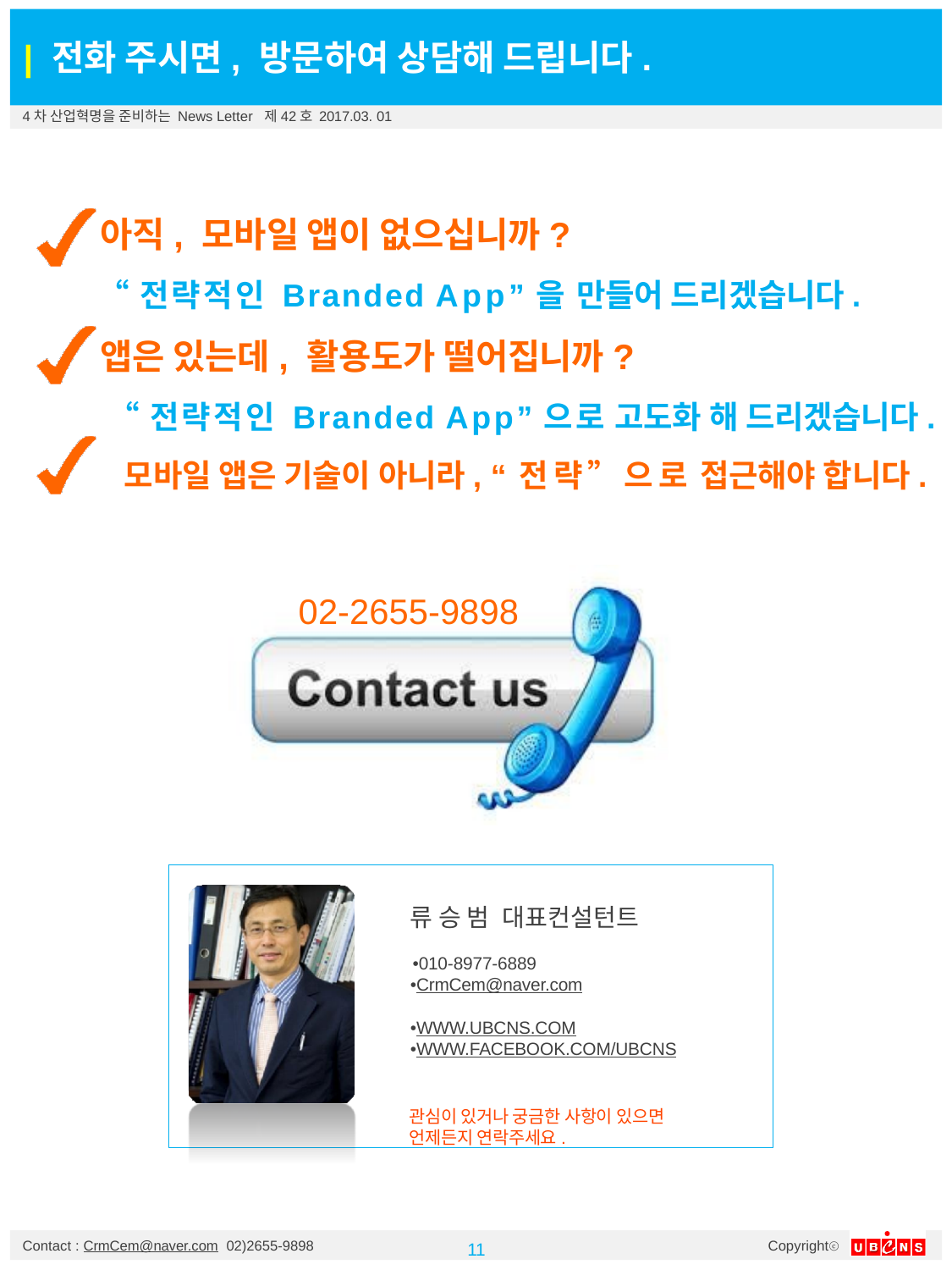

| 전화 주시면, 방문하여 상담해 드립니다.
4차 산업혁명을 준비하는 News Letter  제42호 2017.03. 01

아직, 모바일 앱이 없으십니까?
“전략적인 Branded App”을 만들어 드리겠습니다.
앱은 있는데, 활용도가 떨어집니까?
“전략적인 Branded App”으로 고도화 해 드리겠습니다.  모바일 앱은 기술이 아니라, “전략”으로 접근해야 합니다.

02-2655-9898

류 승 범 대표컨설턴트
•010-8977-6889
•CrmCem@naver.com

•WWW.UBCNS.COM
•WWW.FACEBOOK.COM/UBCNS

관심이 있거나 궁금한 사항이 있으면  언제든지 연락주세요.

Contact : CrmCem@naver.com 02)2655-9898
Copyrightⓒ
11